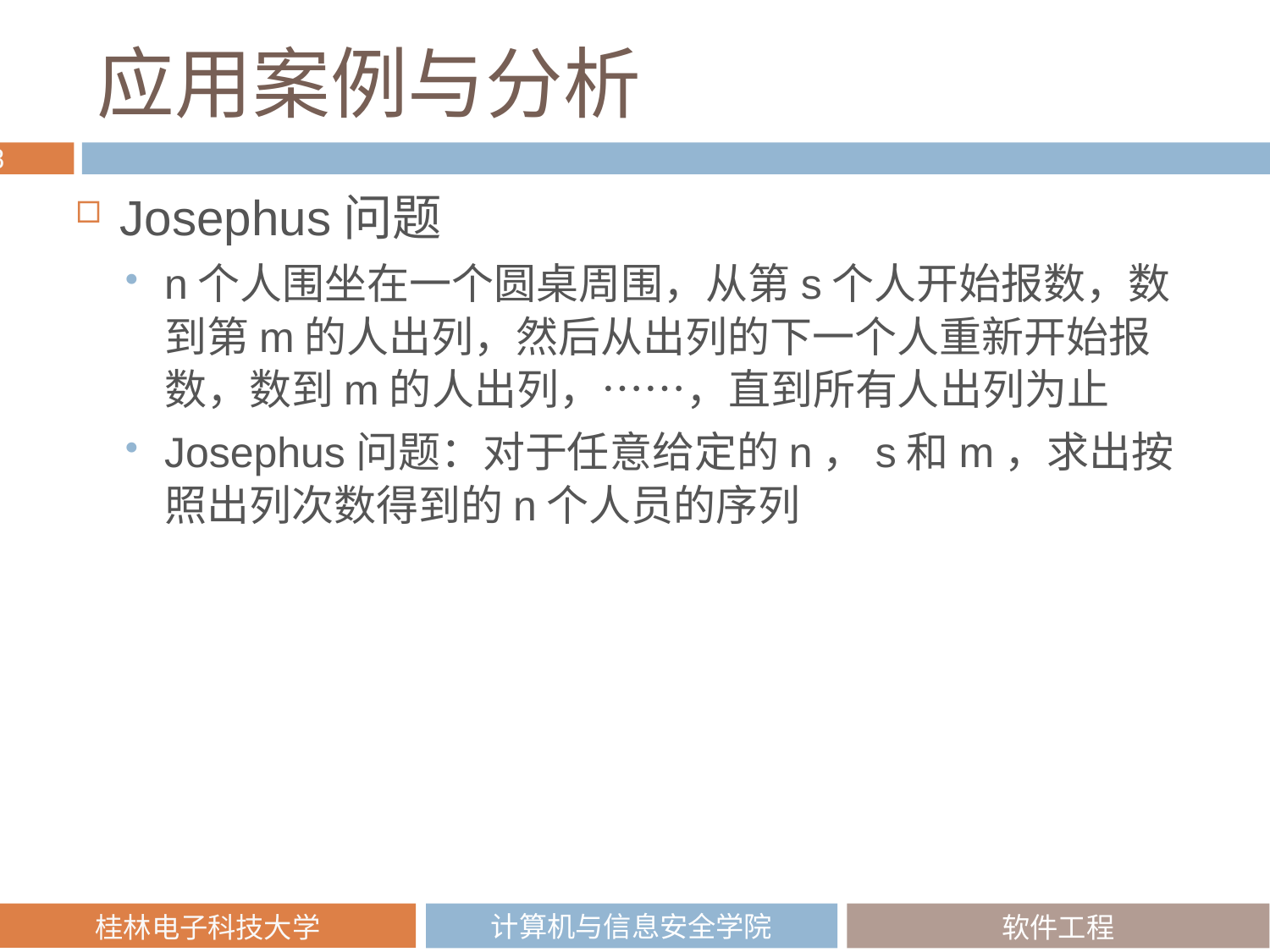

# 应用案例与分析
Josephus问题
n个人围坐在一个圆桌周围，从第s个人开始报数，数到第m的人出列，然后从出列的下一个人重新开始报数，数到m的人出列，……，直到所有人出列为止
Josephus问题：对于任意给定的n，s和m，求出按照出列次数得到的n个人员的序列